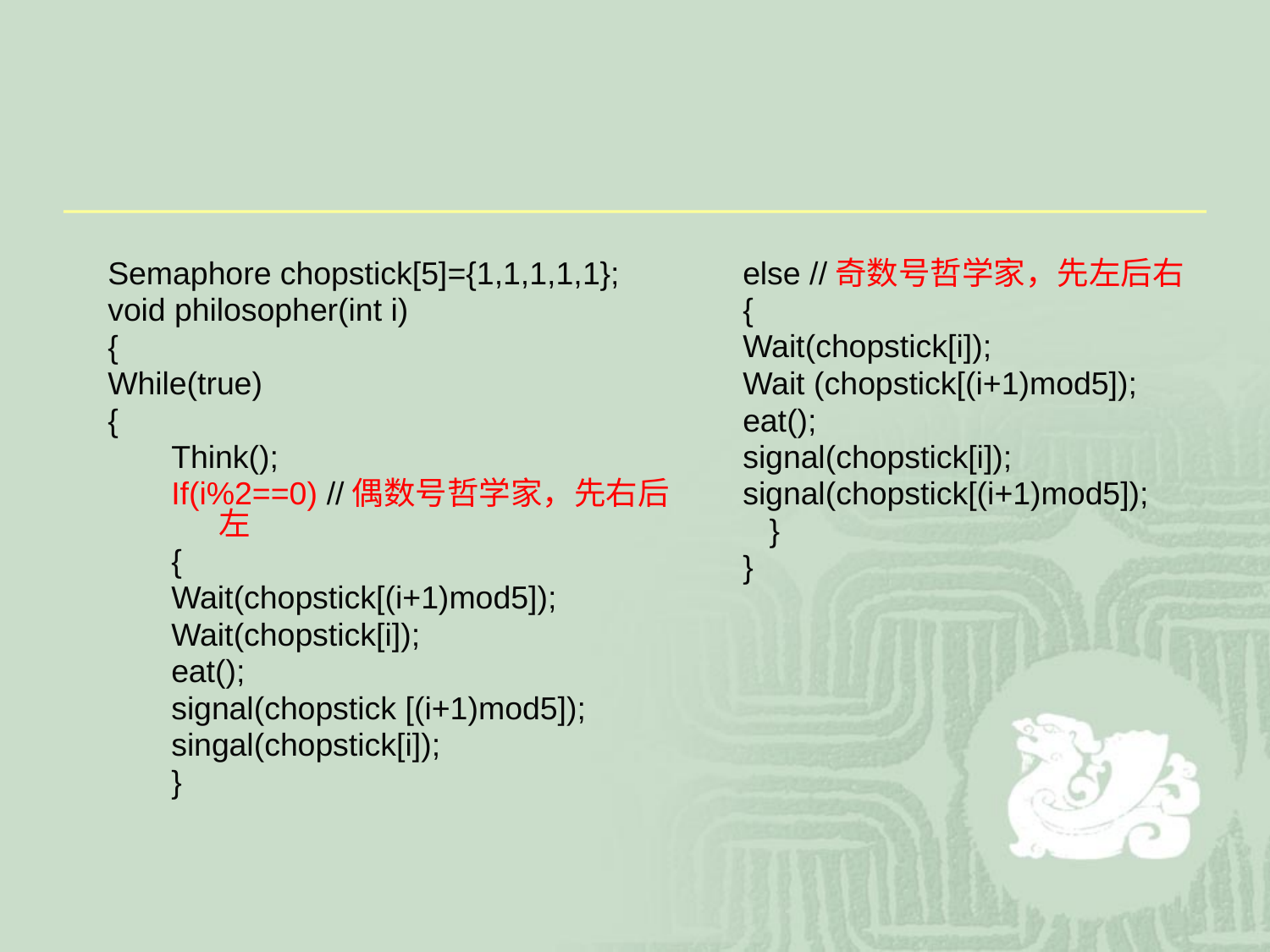

Semaphore chopstick[5]={1,1,1,1,1};
void philosopher(int i)
{
While(true)
{
Think();
If(i%2==0) //偶数号哲学家，先右后左
{
Wait(chopstick[(i+1)mod5]);
Wait(chopstick[i]);
eat();
signal(chopstick [(i+1)mod5]);
singal(chopstick[i]);
}

else //奇数号哲学家，先左后右
{
Wait(chopstick[i]);
Wait (chopstick[(i+1)mod5]);
eat();
signal(chopstick[i]);
signal(chopstick[(i+1)mod5]);
   }
}